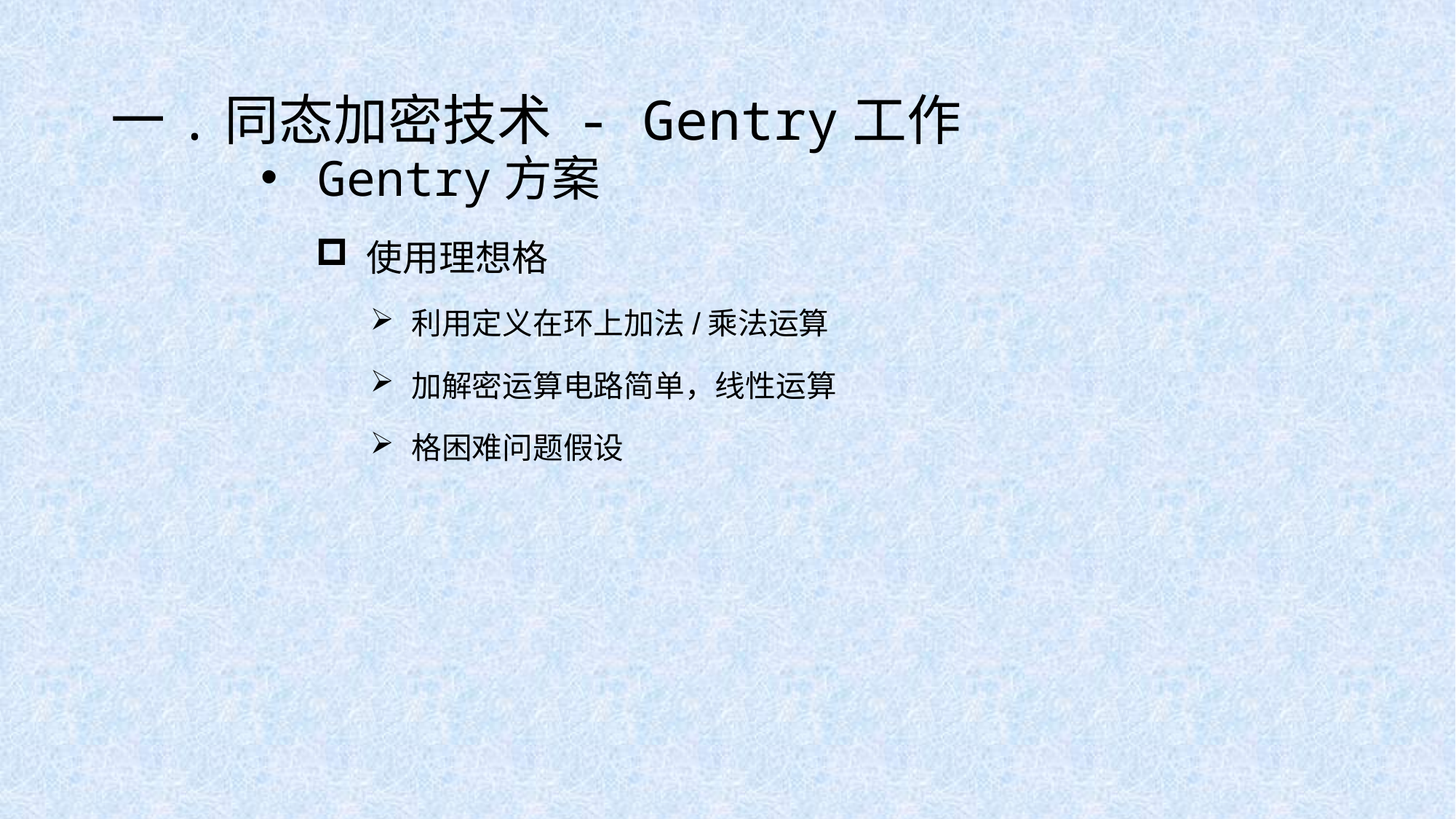

# 一.同态加密技术 - Gentry工作
 Gentry方案
 使用理想格
 利用定义在环上加法/乘法运算
 加解密运算电路简单，线性运算
 格困难问题假设